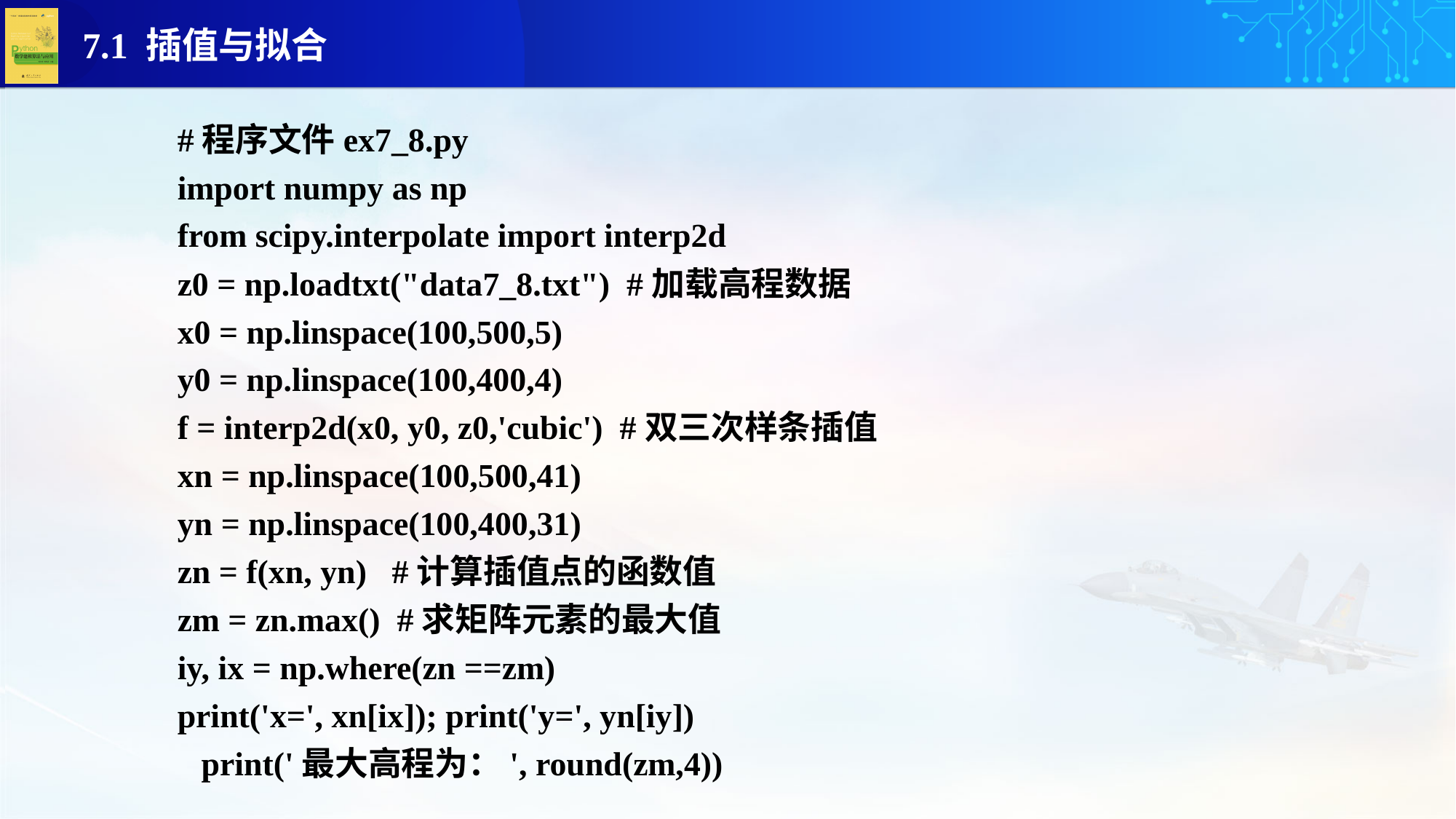

#程序文件ex7_8.py
import numpy as np
from scipy.interpolate import interp2d
z0 = np.loadtxt("data7_8.txt")  #加载高程数据
x0 = np.linspace(100,500,5)
y0 = np.linspace(100,400,4)
f = interp2d(x0, y0, z0,'cubic')  #双三次样条插值
xn = np.linspace(100,500,41)
yn = np.linspace(100,400,31)
zn = f(xn, yn)   #计算插值点的函数值
zm = zn.max()  #求矩阵元素的最大值
iy, ix = np.where(zn ==zm)
print('x=', xn[ix]); print('y=', yn[iy])
             print('最大高程为：', round(zm,4))